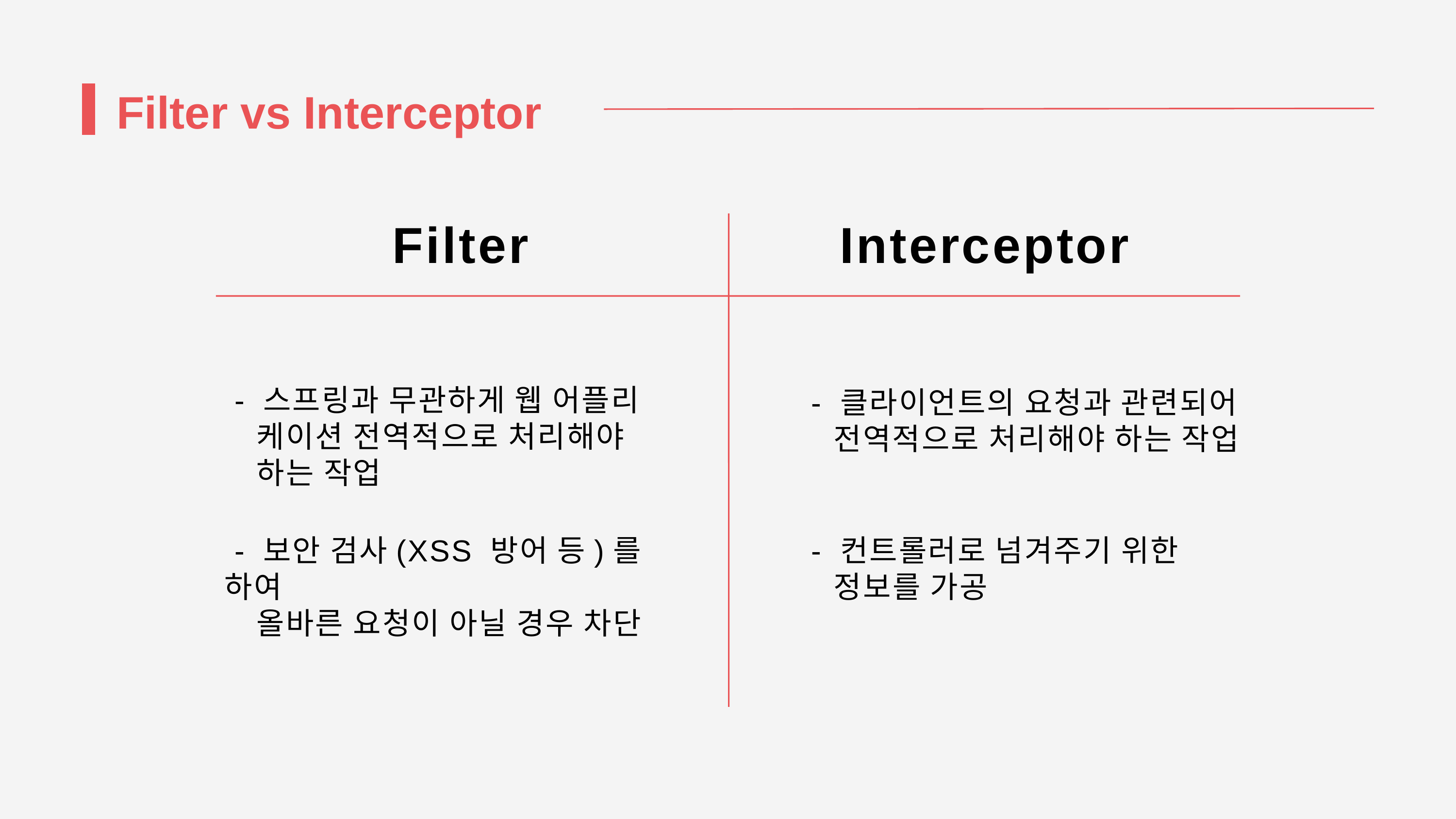

Filter vs Interceptor

Filter
Interceptor

 - 스프링과 무관하게 웹 어플리
   케이션 전역적으로 처리해야
   하는 작업
 - 클라이언트의 요청과 관련되어
   전역적으로 처리해야 하는 작업
 - 보안 검사(XSS 방어 등)를 하여
   올바른 요청이 아닐 경우 차단
 - 컨트롤러로 넘겨주기 위한
   정보를 가공